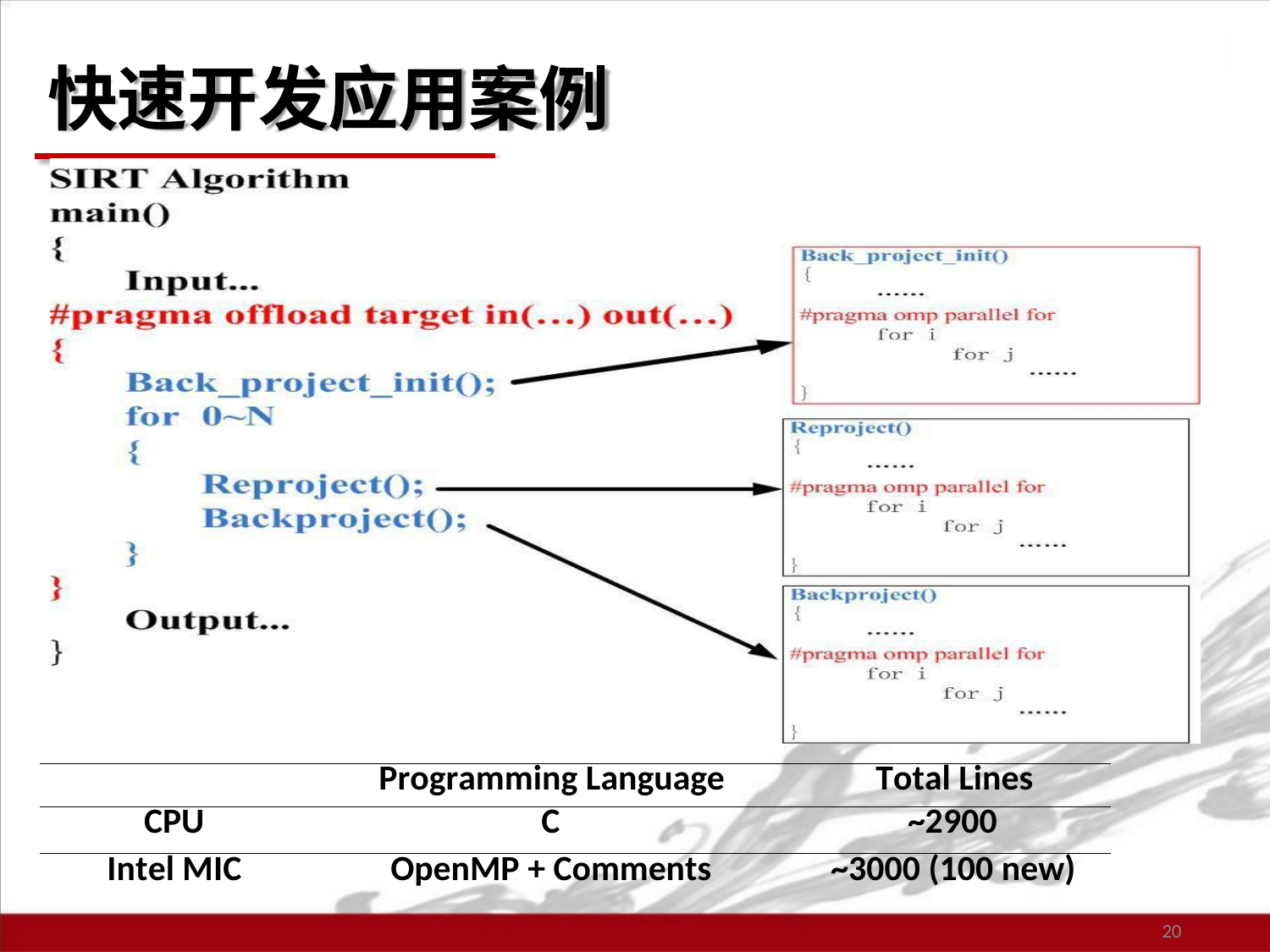

# 快速开发应用案例

|  | Programming Language | Total Lines |
| --- | --- | --- |
| CPU | C | ~2900 |
| Intel MIC | OpenMP + Comments | ~3000 (100 new) |

20